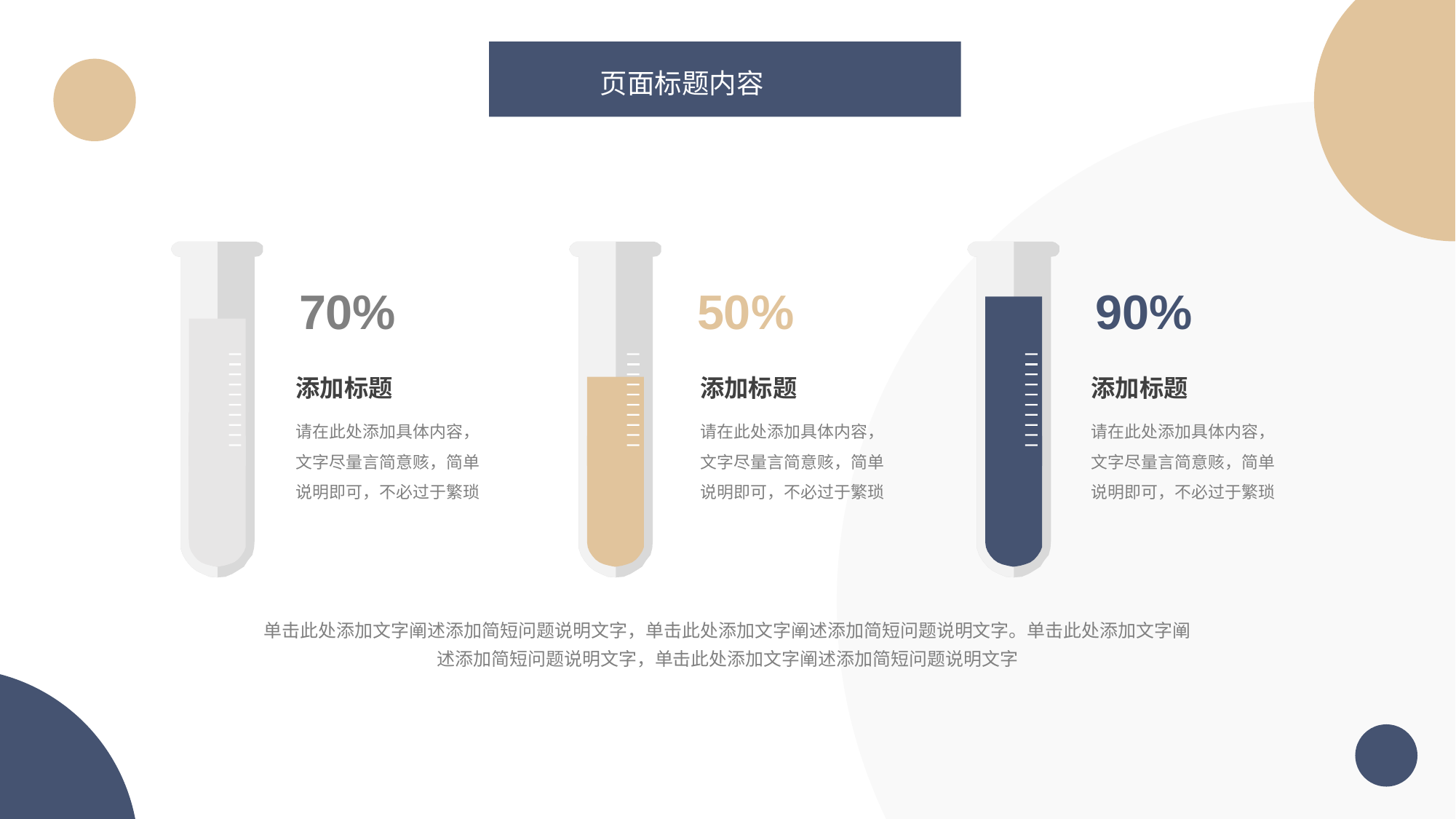

页面标题内容

70%
50%
90%

添加标题
添加标题
添加标题

请在此处添加具体内容，文字尽量言简意赅，简单说明即可，不必过于繁琐
请在此处添加具体内容，文字尽量言简意赅，简单说明即可，不必过于繁琐
请在此处添加具体内容，文字尽量言简意赅，简单说明即可，不必过于繁琐

单击此处添加文字阐述添加简短问题说明文字，单击此处添加文字阐述添加简短问题说明文字。单击此处添加文字阐述添加简短问题说明文字，单击此处添加文字阐述添加简短问题说明文字